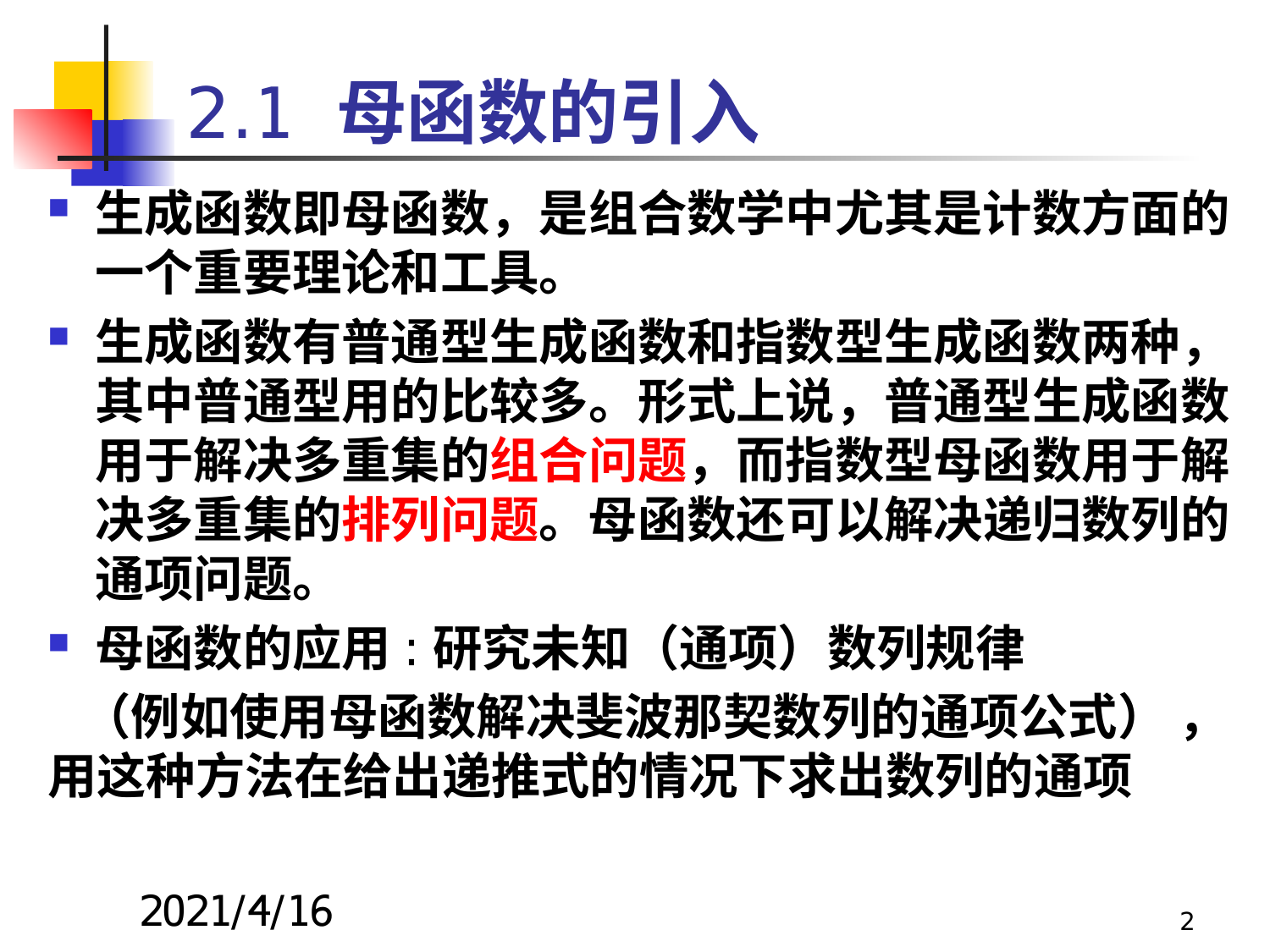

# 2.1 母函数的引入
生成函数即母函数，是组合数学中尤其是计数方面的一个重要理论和工具。
生成函数有普通型生成函数和指数型生成函数两种，其中普通型用的比较多。形式上说，普通型生成函数用于解决多重集的组合问题，而指数型母函数用于解决多重集的排列问题。母函数还可以解决递归数列的通项问题。
母函数的应用:研究未知（通项）数列规律
  （例如使用母函数解决斐波那契数列的通项公式） ，用这种方法在给出递推式的情况下求出数列的通项
2021/4/16
2